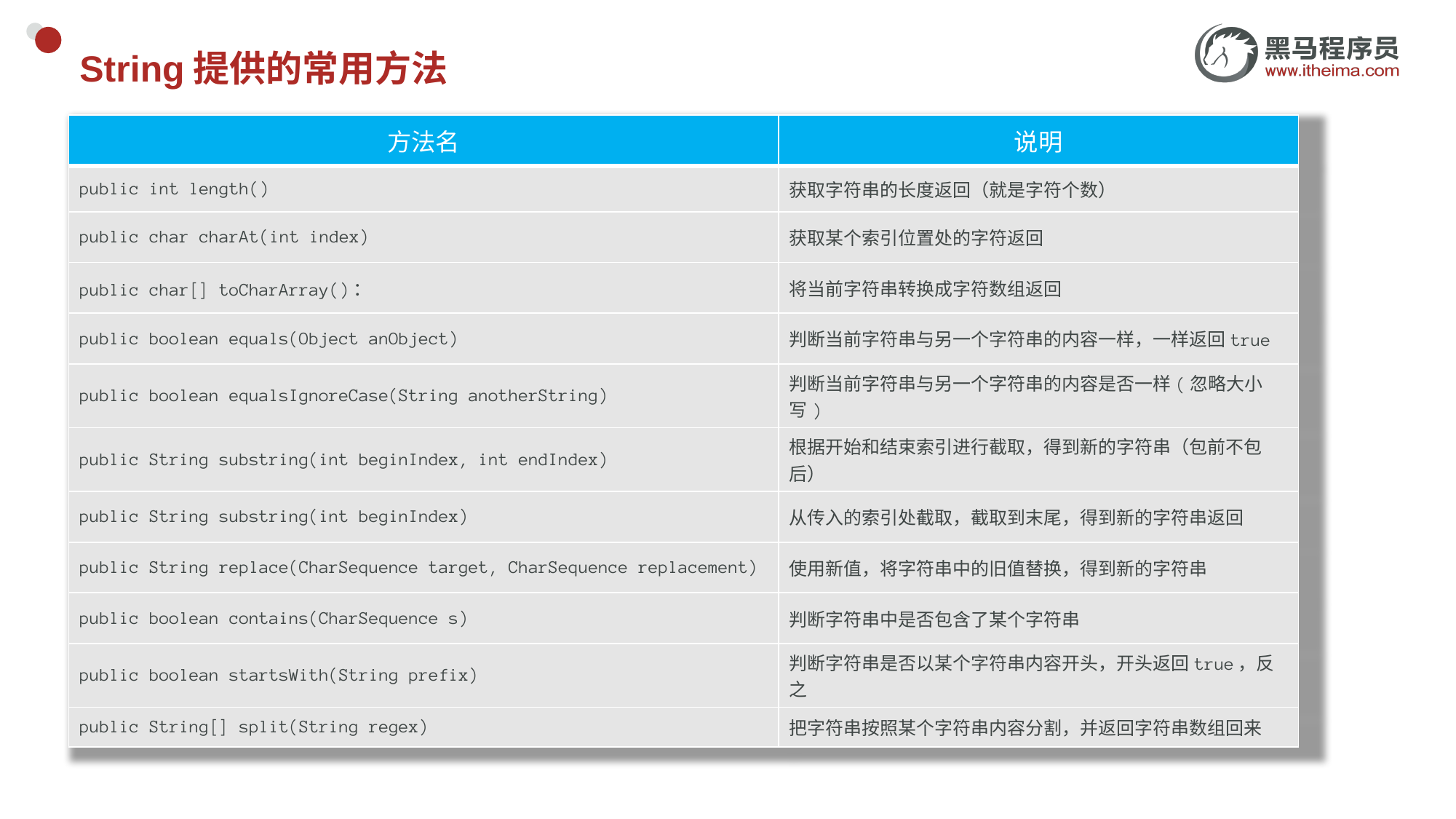

# String提供的常用方法
| 方法名 | 说明 |
| --- | --- |
| public int length​() | 获取字符串的长度返回（就是字符个数） |
| public char charAt​(int index) | 获取某个索引位置处的字符返回 |
| public char[] toCharArray​()： | 将当前字符串转换成字符数组返回 |
| public boolean equals(Object anObject) | 判断当前字符串与另一个字符串的内容一样，一样返回true |
| public boolean equalsIgnoreCase(String anotherString) | 判断当前字符串与另一个字符串的内容是否一样(忽略大小写) |
| public String substring(int beginIndex, int endIndex) | 根据开始和结束索引进行截取，得到新的字符串（包前不包后） |
| public String substring(int beginIndex) | 从传入的索引处截取，截取到末尾，得到新的字符串返回 |
| public String replace(CharSequence target, CharSequence replacement) | 使用新值，将字符串中的旧值替换，得到新的字符串 |
| public boolean contains(CharSequence s) | 判断字符串中是否包含了某个字符串 |
| public boolean startsWith(String prefix) | 判断字符串是否以某个字符串内容开头，开头返回true，反之 |
| public String[] split(String regex) | 把字符串按照某个字符串内容分割，并返回字符串数组回来 |